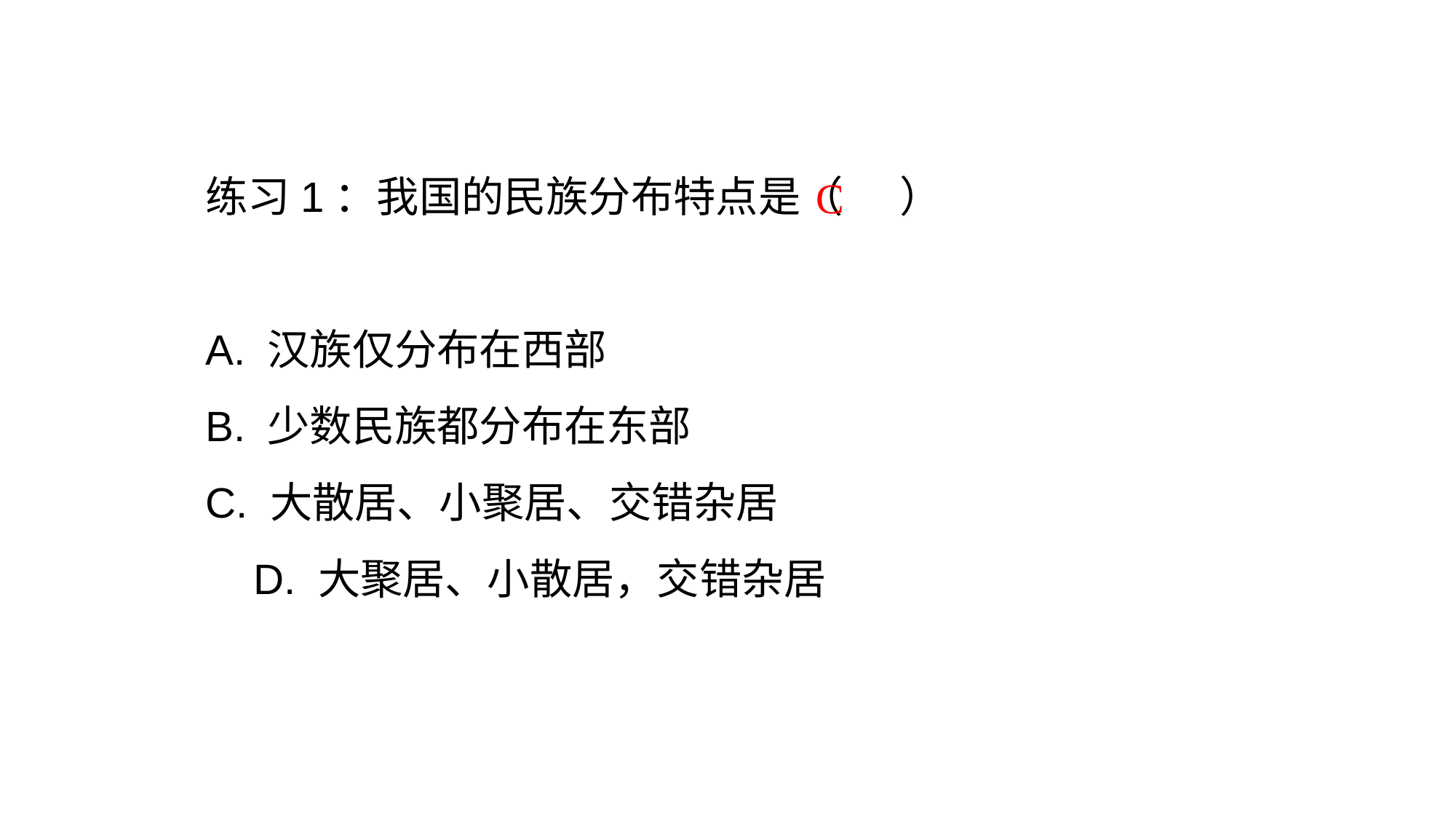

练习1：我国的民族分布特点是（      ）
A. 汉族仅分布在西部                                               B. 少数民族都分布在东部
C. 大散居、小聚居、交错杂居                                 D. 大聚居、小散居，交错杂居
C